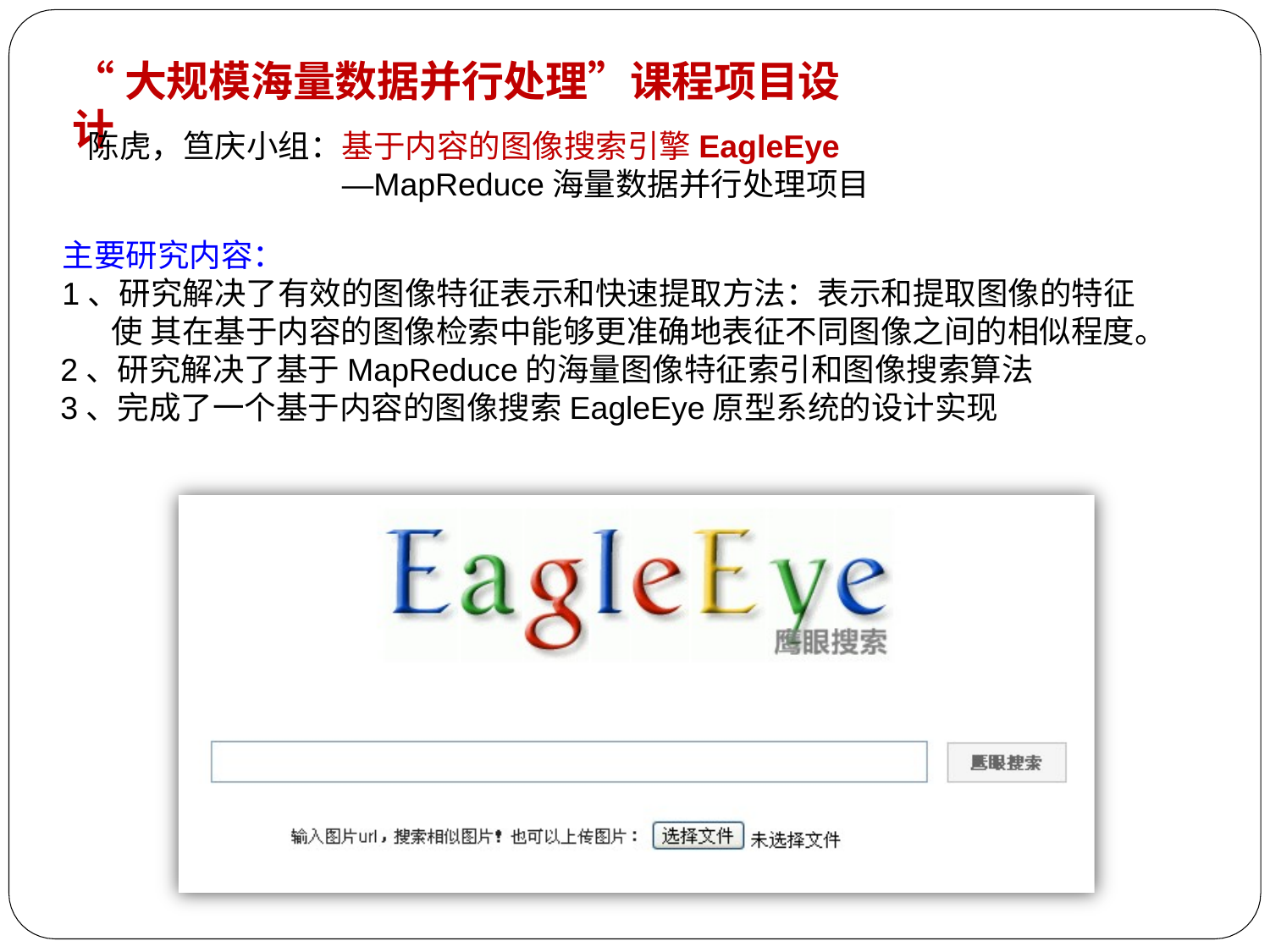

“大规模海量数据并行处理”课程项目设计
陈虎，笪庆小组：基于内容的图像搜索引擎EagleEye
—MapReduce海量数据并行处理项目

主要研究内容：
1、研究解决了有效的图像特征表示和快速提取方法：表示和提取图像的特征使 其在基于内容的图像检索中能够更准确地表征不同图像之间的相似程度。
2、研究解决了基于MapReduce的海量图像特征索引和图像搜索算法
3、完成了一个基于内容的图像搜索EagleEye原型系统的设计实现